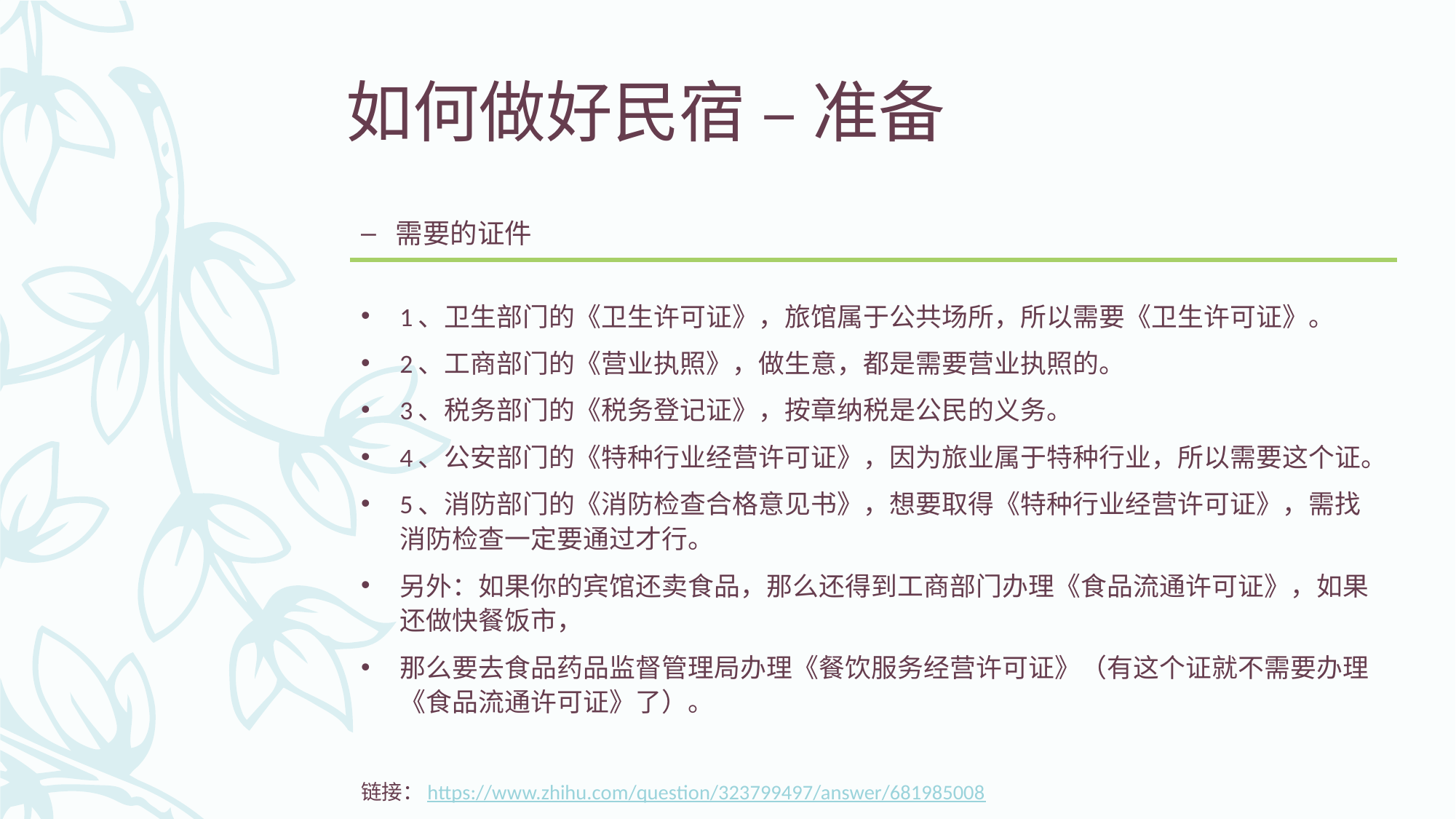

# 如何做好民宿 – 准备
需要的证件
1、卫生部门的《卫生许可证》，旅馆属于公共场所，所以需要《卫生许可证》。
2、工商部门的《营业执照》，做生意，都是需要营业执照的。
3、税务部门的《税务登记证》，按章纳税是公民的义务。
4、公安部门的《特种行业经营许可证》，因为旅业属于特种行业，所以需要这个证。
5、消防部门的《消防检查合格意见书》，想要取得《特种行业经营许可证》，需找消防检查一定要通过才行。
另外：如果你的宾馆还卖食品，那么还得到工商部门办理《食品流通许可证》，如果还做快餐饭市，
那么要去食品药品监督管理局办理《餐饮服务经营许可证》（有这个证就不需要办理《食品流通许可证》了）。

链接：https://www.zhihu.com/question/323799497/answer/681985008